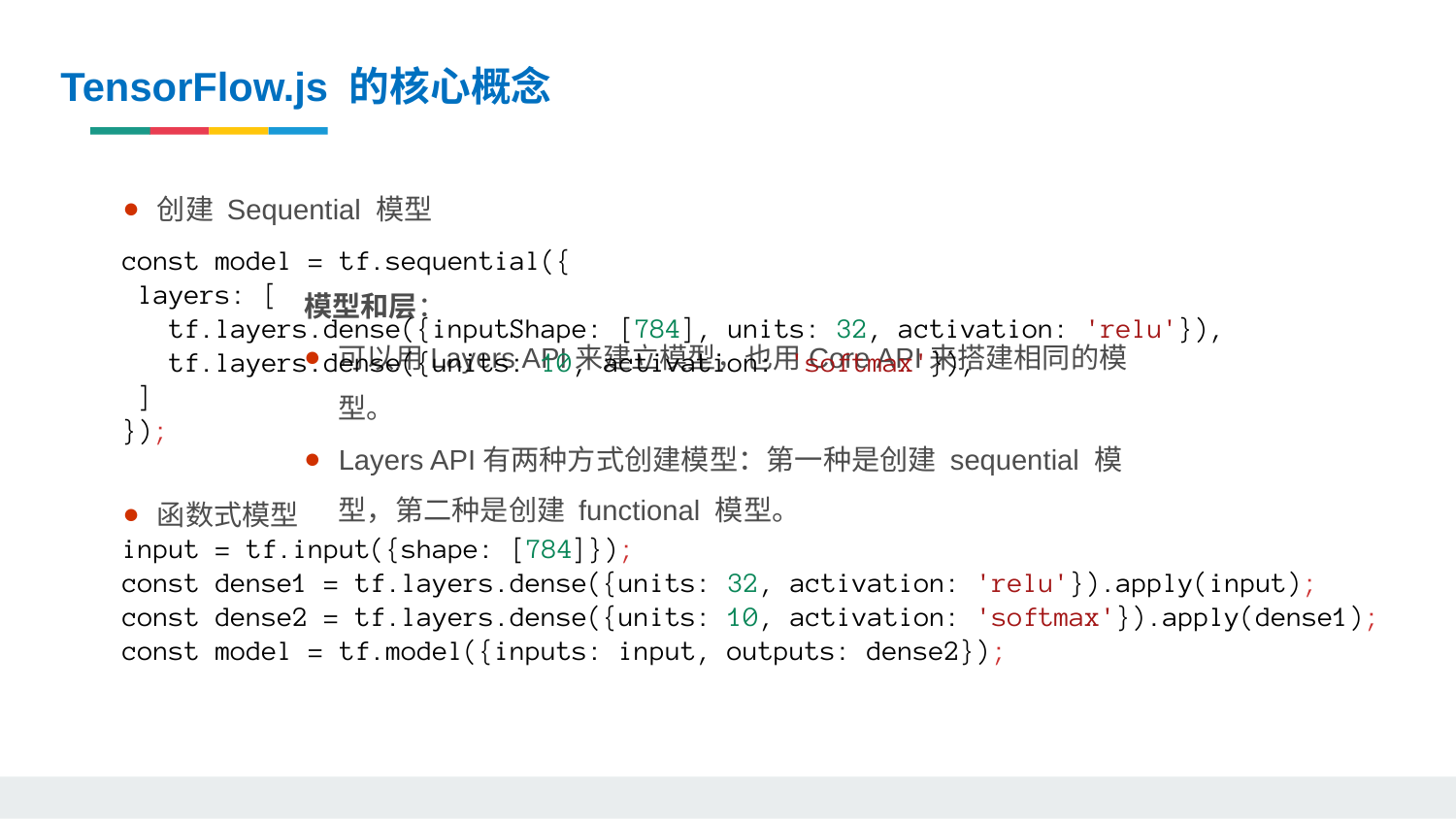

TensorFlow.js 的核心概念
创建 Sequential 模型
const model = tf.sequential({
 layers: [
   tf.layers.dense({inputShape: [784], units: 32, activation: 'relu'}),
   tf.layers.dense({units: 10, activation: 'softmax'}),
 ]
});

函数式模型
input = tf.input({shape: [784]});
const dense1 = tf.layers.dense({units: 32, activation: 'relu'}).apply(input);
const dense2 = tf.layers.dense({units: 10, activation: 'softmax'}).apply(dense1);
const model = tf.model({inputs: input, outputs: dense2});

模型和层：
可以用Layers API来建立模型，也用Core API来搭建相同的模型。
Layers API有两种方式创建模型：第一种是创建 sequential 模型，第二种是创建 functional 模型。